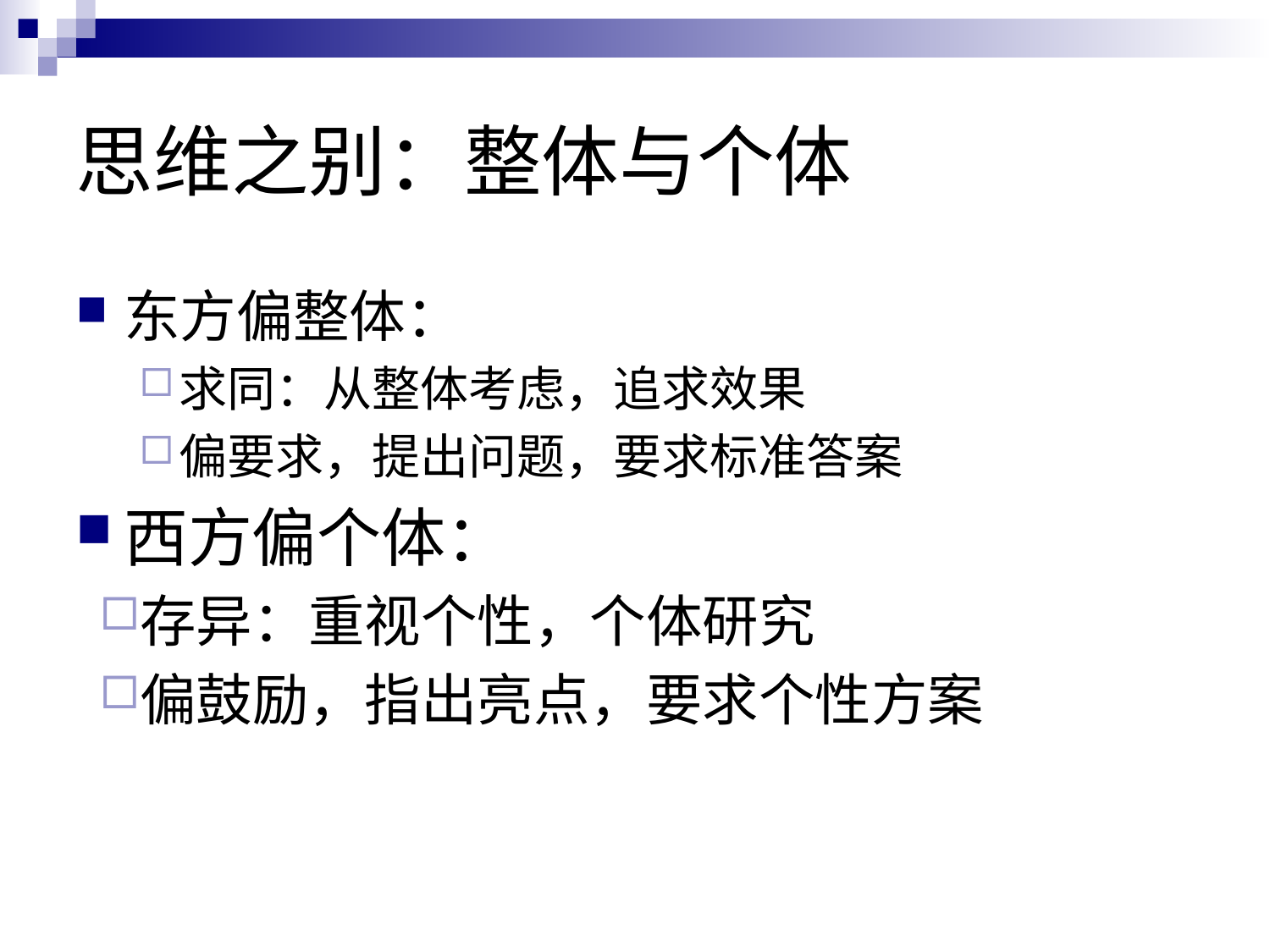

# 思维之别：整体与个体
东方偏整体：
求同：从整体考虑，追求效果
偏要求，提出问题，要求标准答案
西方偏个体：
存异：重视个性，个体研究
偏鼓励，指出亮点，要求个性方案